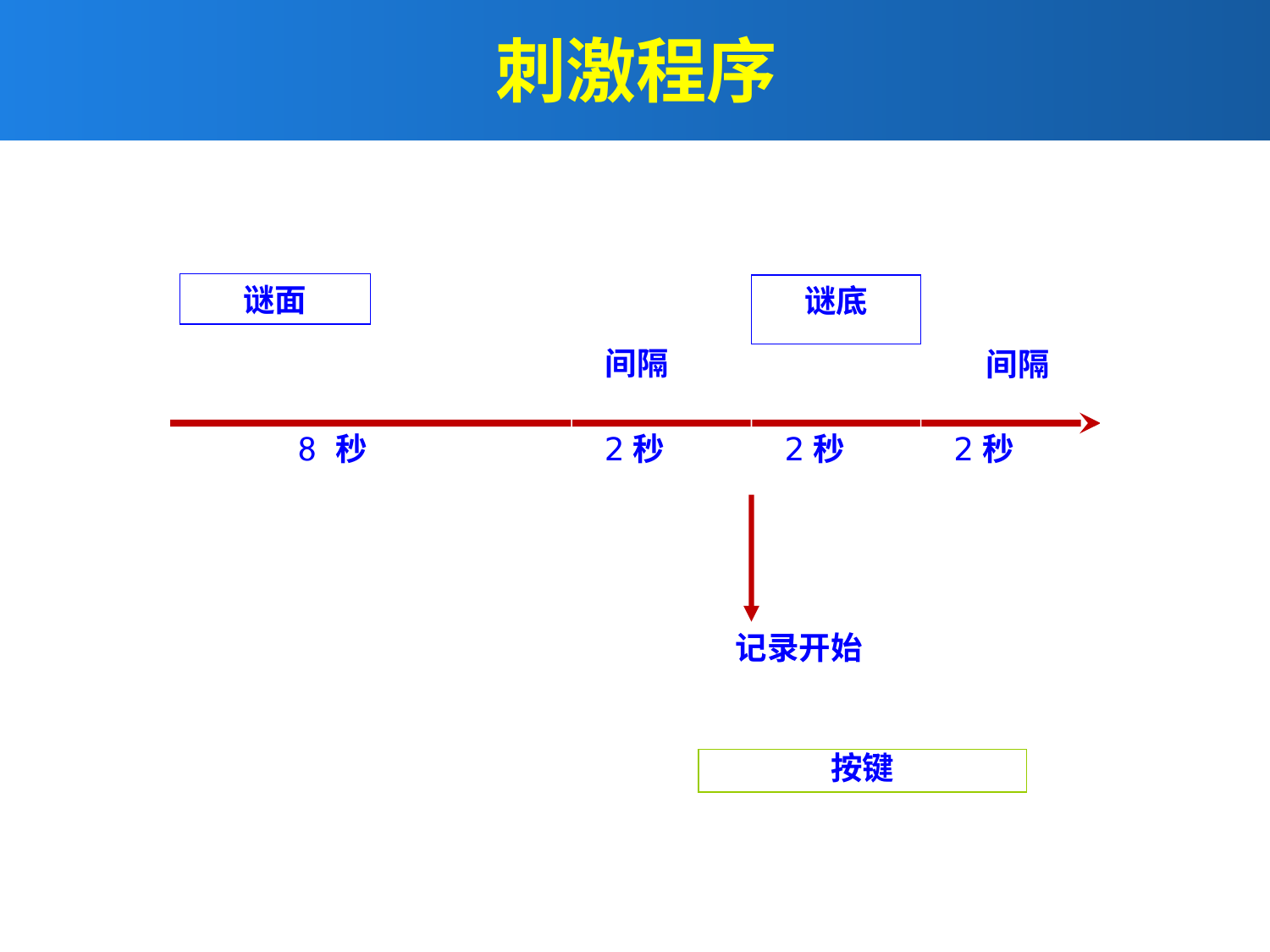

# 刺激程序
谜面
谜底
间隔
间隔

8 秒
2秒
2秒
2秒

记录开始
按键